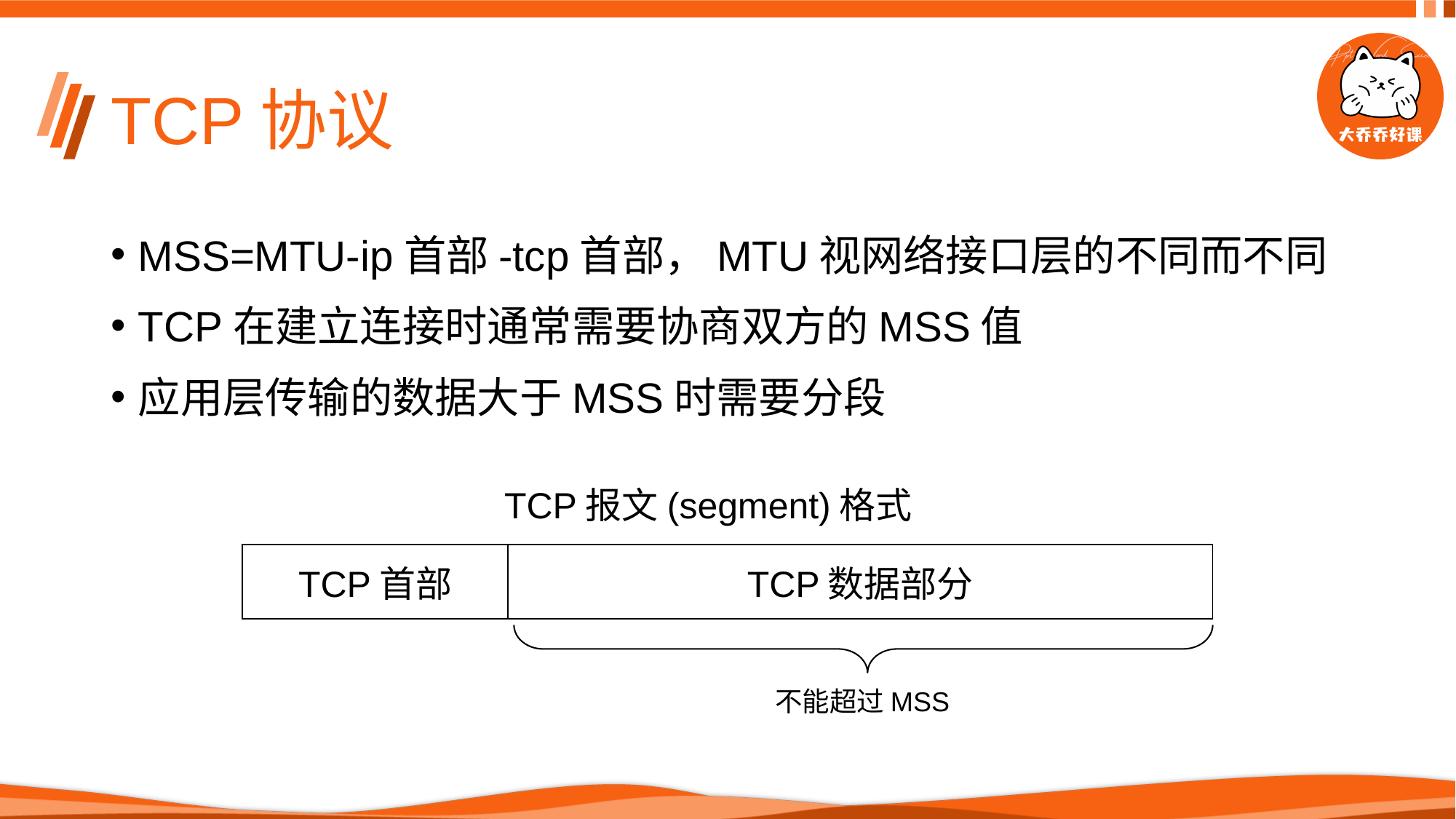

# TCP协议
MSS=MTU-ip首部-tcp首部，MTU视网络接口层的不同而不同
TCP在建立连接时通常需要协商双方的MSS值
应用层传输的数据大于MSS时需要分段

TCP报文(segment)格式
| TCP首部 | TCP数据部分 |
| --- | --- |
不能超过MSS